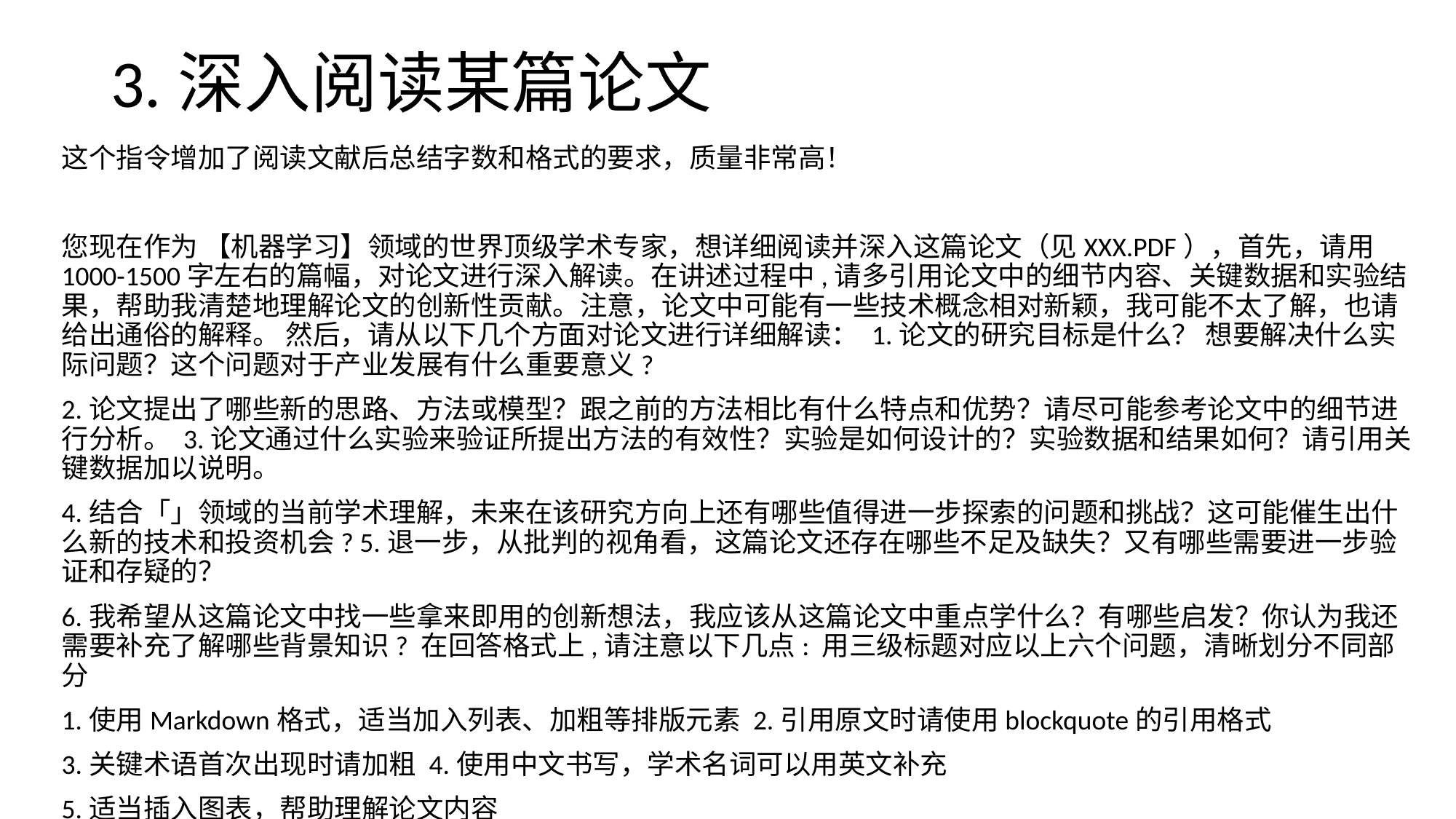

# 3.深入阅读某篇论文
这个指令增加了阅读文献后总结字数和格式的要求，质量非常高！

您现在作为 【机器学习】领域的世界顶级学术专家，想详细阅读并深入这篇论文（见XXX.PDF），首先，请用1000-1500字左右的篇幅，对论文进行深入解读。在讲述过程中,请多引用论文中的细节内容、关键数据和实验结果，帮助我清楚地理解论文的创新性贡献。注意，论文中可能有一些技术概念相对新颖，我可能不太了解，也请给出通俗的解释。 然后，请从以下几个方面对论文进行详细解读： 1.论文的研究目标是什么？ 想要解决什么实际问题？这个问题对于产业发展有什么重要意义?
2.论文提出了哪些新的思路、方法或模型？跟之前的方法相比有什么特点和优势？请尽可能参考论文中的细节进行分析。 3.论文通过什么实验来验证所提出方法的有效性？实验是如何设计的？实验数据和结果如何？请引用关键数据加以说明。
4.结合「」领域的当前学术理解，未来在该研究方向上还有哪些值得进一步探索的问题和挑战？这可能催生出什么新的技术和投资机会? 5.退一步，从批判的视角看，这篇论文还存在哪些不足及缺失？又有哪些需要进一步验证和存疑的？
6.我希望从这篇论文中找一些拿来即用的创新想法，我应该从这篇论文中重点学什么？有哪些启发？你认为我还需要补充了解哪些背景知识? 在回答格式上,请注意以下几点: 用三级标题对应以上六个问题，清晰划分不同部分
1.使用Markdown格式，适当加入列表、加粗等排版元素 2.引用原文时请使用blockquote的引用格式
3.关键术语首次出现时请加粗 4.使用中文书写，学术名词可以用英文补充
5.适当插入图表，帮助理解论文内容